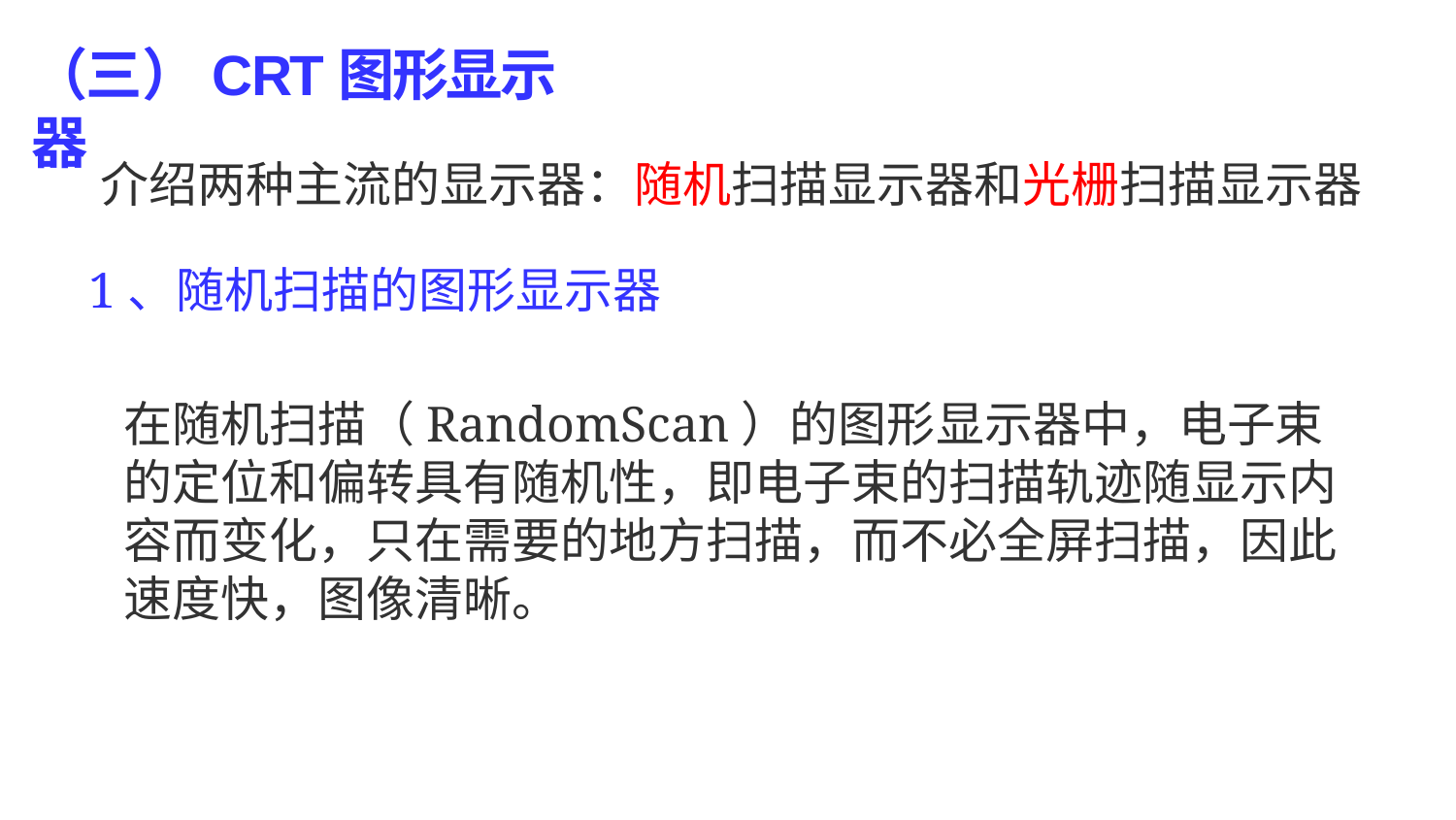

# （三）CRT图形显示器
介绍两种主流的显示器：随机扫描显示器和光栅扫描显示器

1、随机扫描的图形显示器

在随机扫描（Random	Scan）的图形显示器中，电子束的定位和偏转具有随机性，即电子束的扫描轨迹随显示内容而变化，只在需要的地方扫描，而不必全屏扫描，因此速度快，图像清晰。